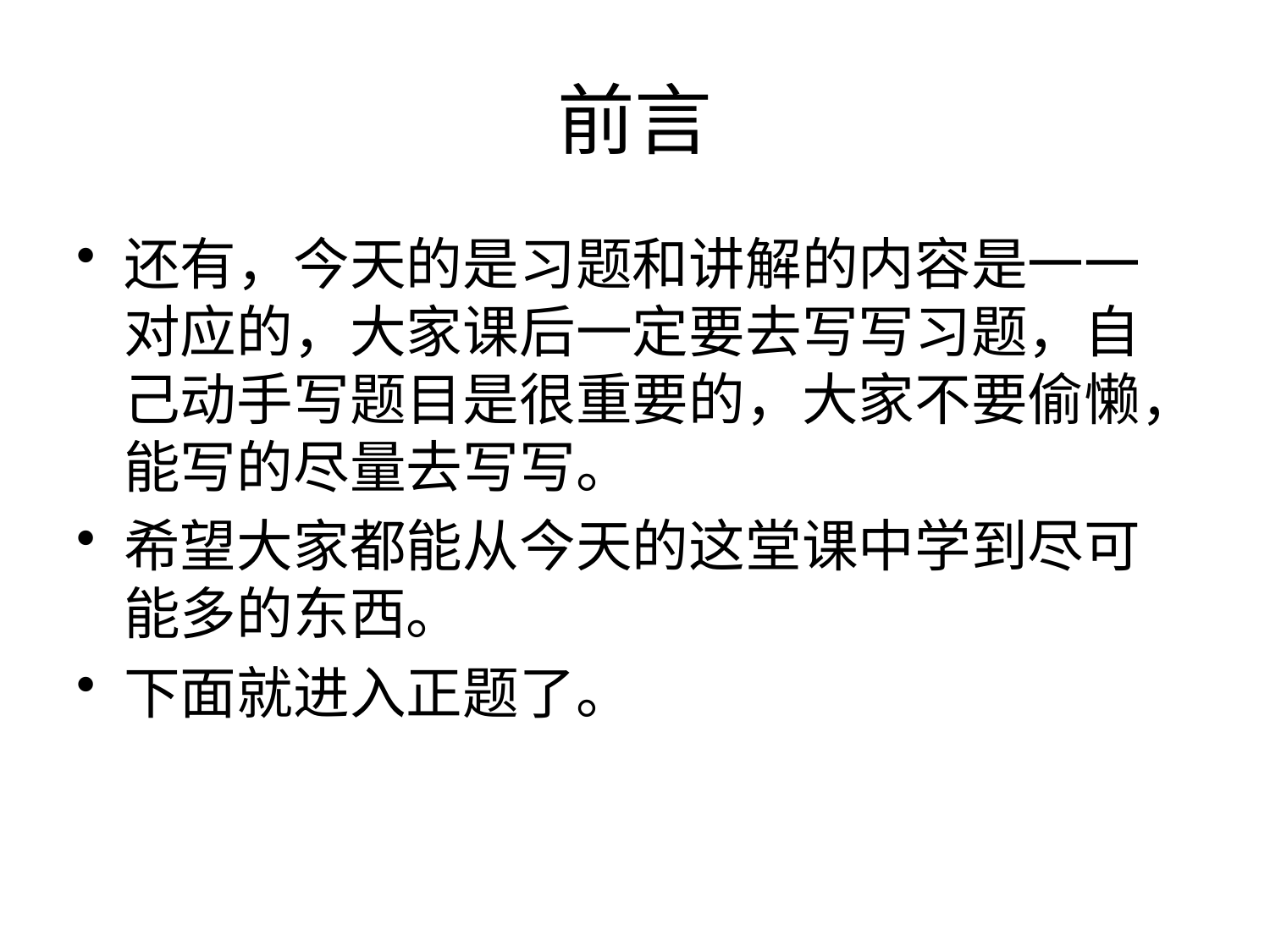

# 前言
还有，今天的是习题和讲解的内容是一一对应的，大家课后一定要去写写习题，自己动手写题目是很重要的，大家不要偷懒，能写的尽量去写写。
希望大家都能从今天的这堂课中学到尽可能多的东西。
下面就进入正题了。